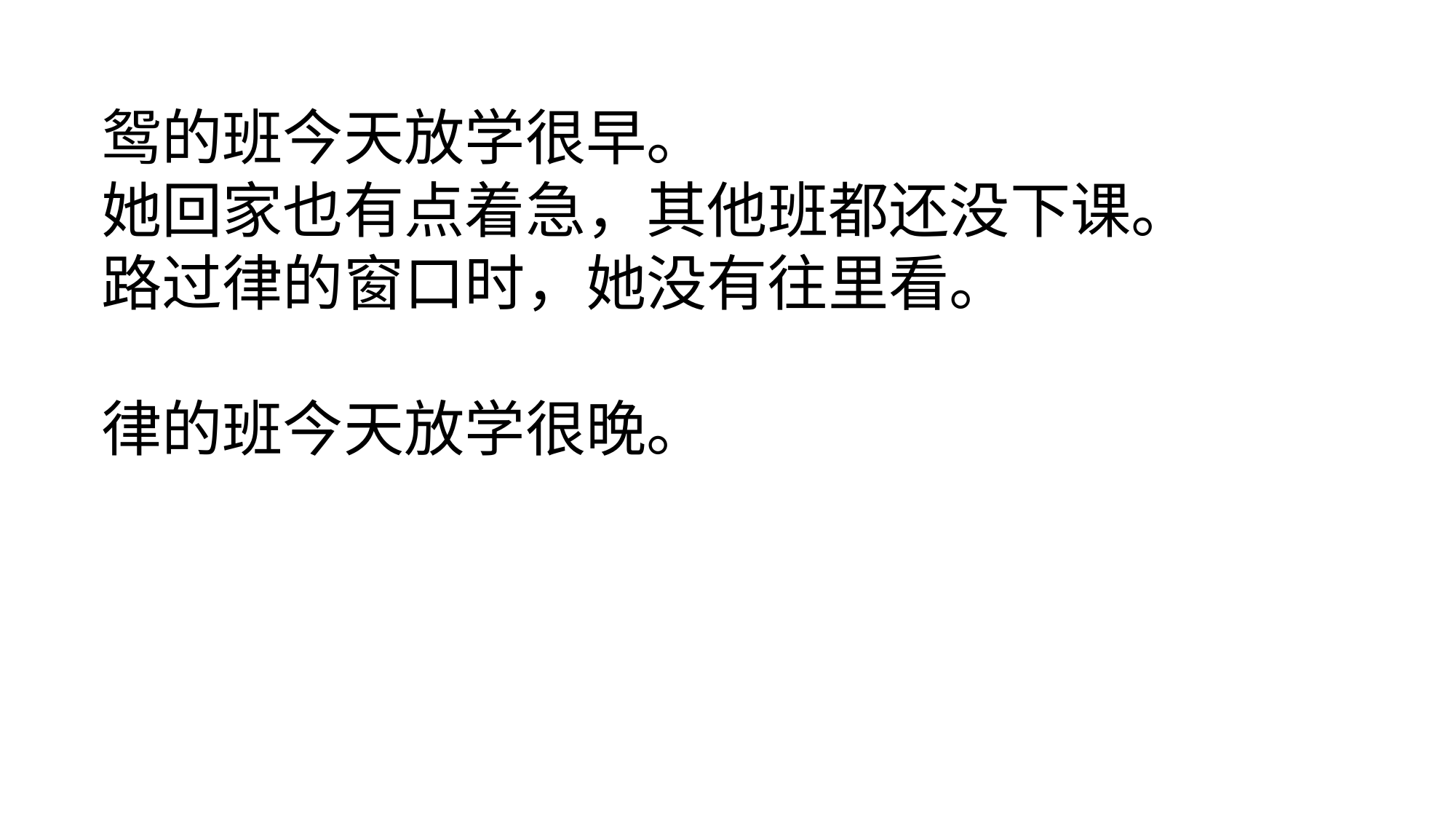

鸳的班今天放学很早。
她回家也有点着急，其他班都还没下课。
路过律的窗口时，她没有往里看。

律的班今天放学很晚。